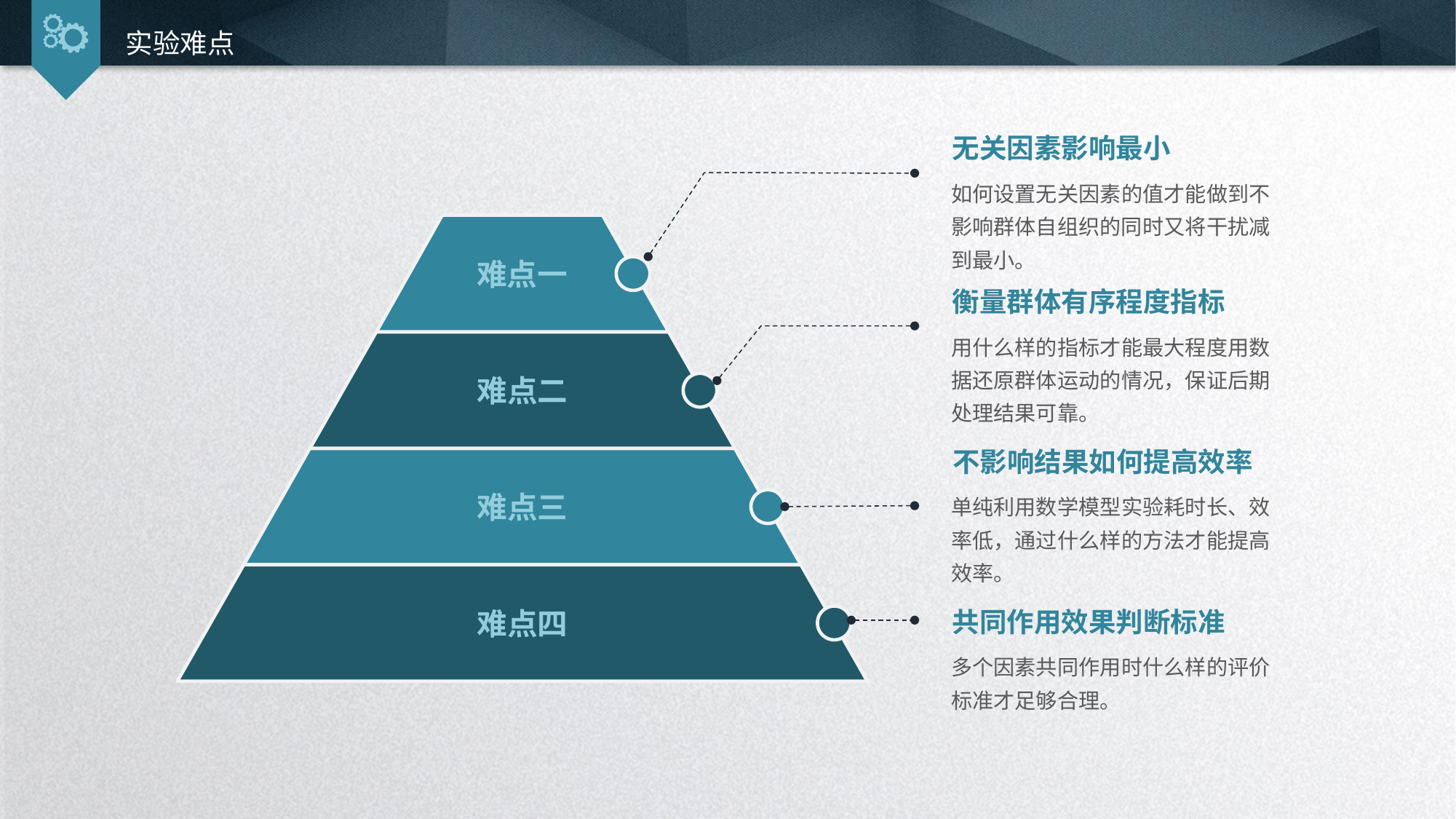

实验难点

无关因素影响最小
如何设置无关因素的值才能做到不影响群体自组织的同时又将干扰减到最小。

难点一

衡量群体有序程度指标
用什么样的指标才能最大程度用数据还原群体运动的情况，保证后期处理结果可靠。

难点二

不影响结果如何提高效率

单纯利用数学模型实验耗时长、效率低，通过什么样的方法才能提高效率。
难点三

共同作用效果判断标准
难点四

多个因素共同作用时什么样的评价标准才足够合理。
延时符